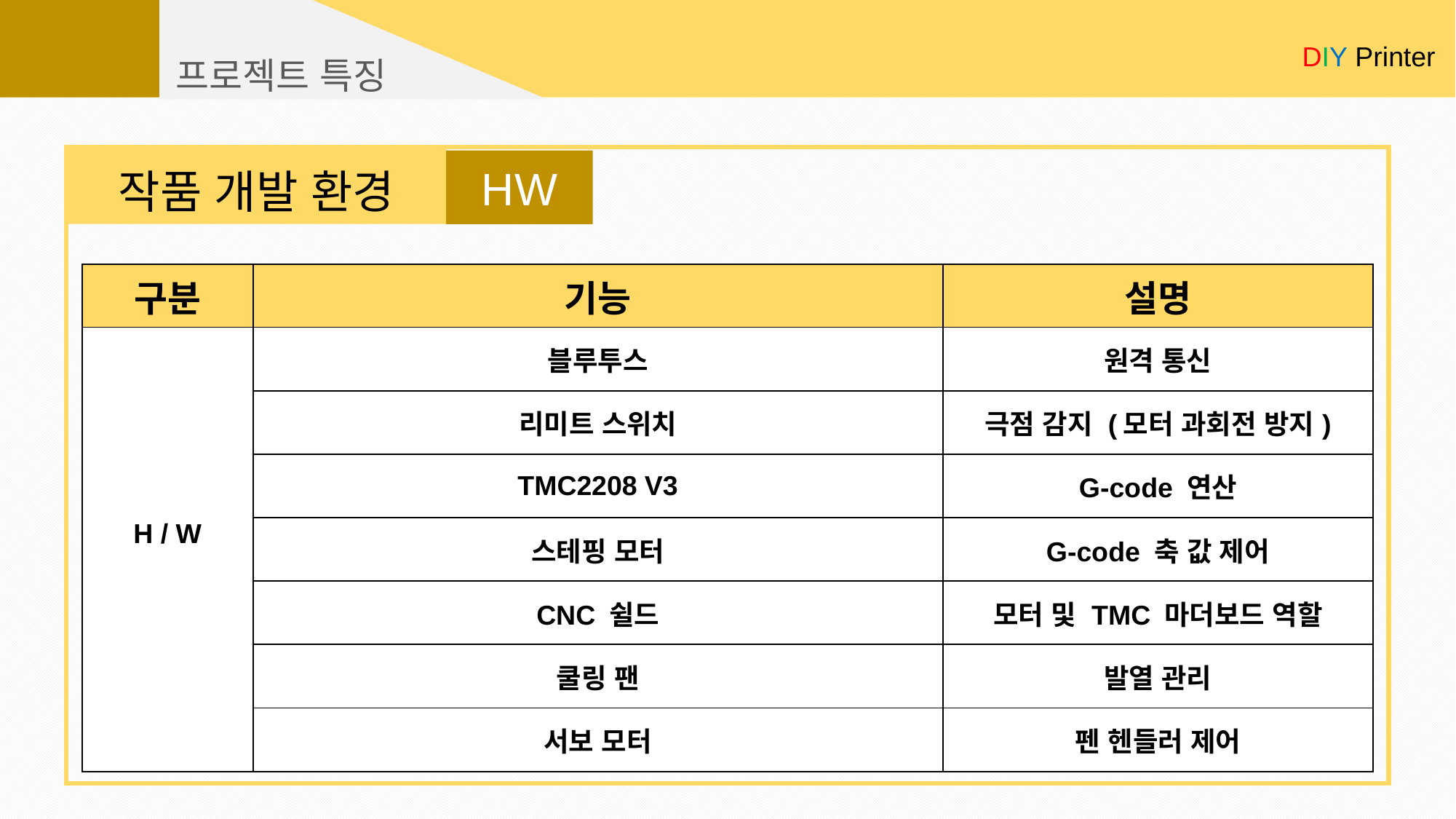

DIY Printer
프로젝트 특징

HW
작품 개발 환경
| 구분 | 기능 | 설명 |
| --- | --- | --- |
| H / W | 블루투스 | 원격 통신 |
|  | 리미트 스위치 | 극점 감지 (모터 과회전 방지) |
|  | TMC2208 V3 | G-code 연산 |
|  | 스테핑 모터 | G-code 축 값 제어 |
|  | CNC 쉴드 | 모터 및 TMC 마더보드 역할 |
|  | 쿨링 팬 | 발열 관리 |
|  | 서보 모터 | 펜 헨들러 제어 |